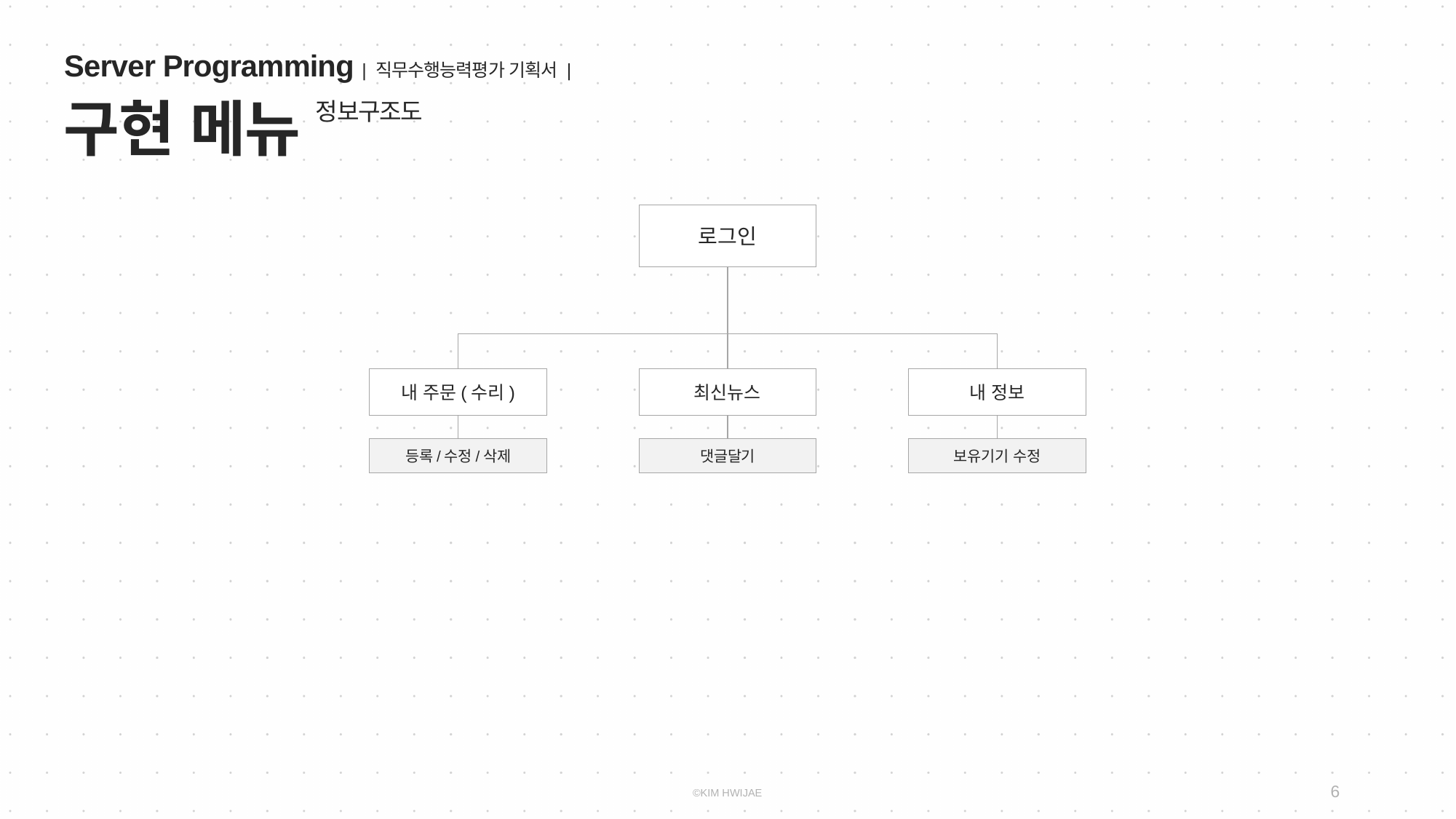

구현 메뉴
정보구조도
로그인
내 주문(수리)
최신뉴스
내 정보
등록/수정/삭제
댓글달기
보유기기 수정